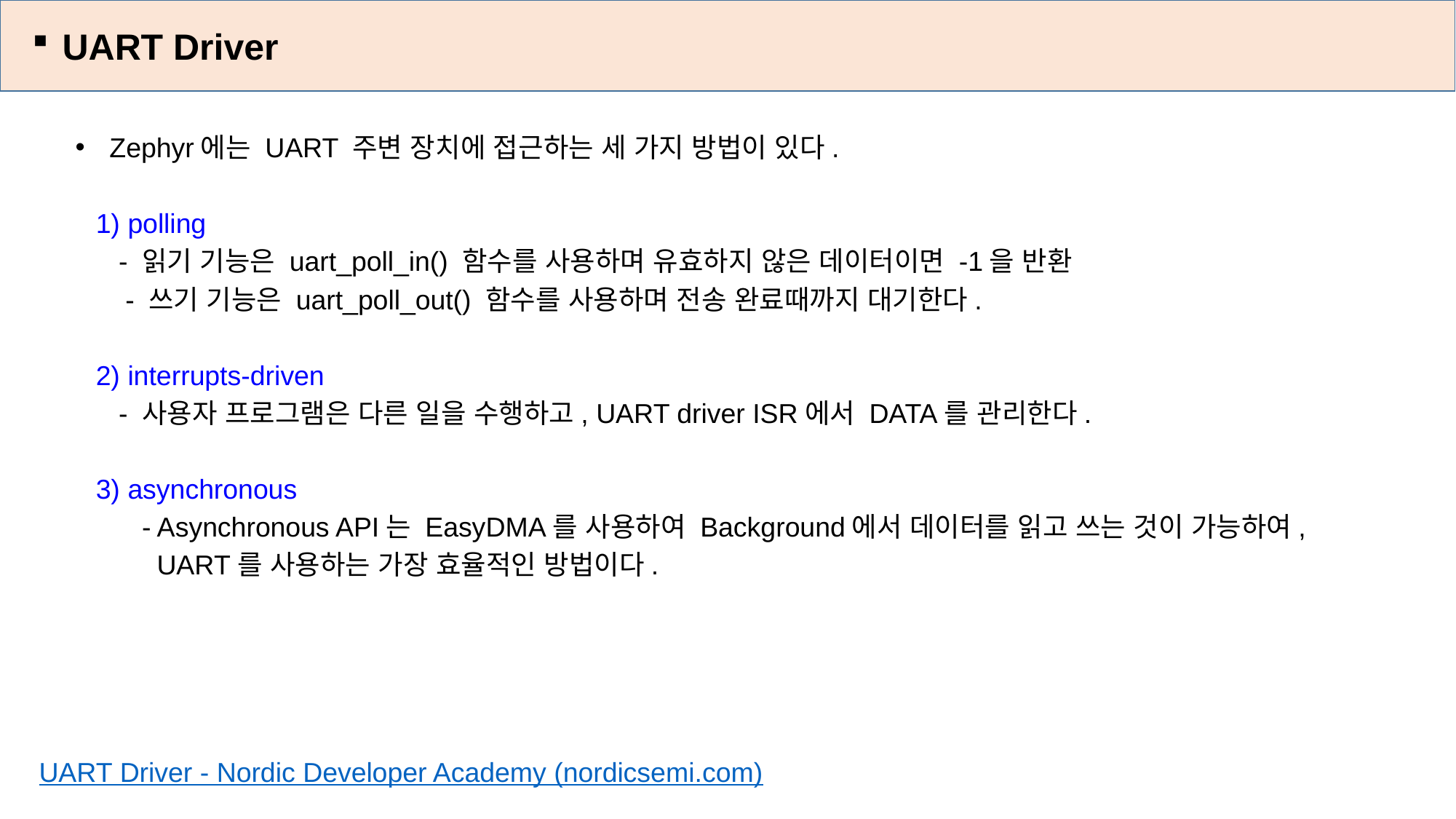

UART Driver
Zephyr에는 UART 주변 장치에 접근하는 세 가지 방법이 있다.
1) polling
   - 읽기 기능은 uart_poll_in() 함수를 사용하며 유효하지 않은 데이터이면 -1을 반환
   - 쓰기 기능은 uart_poll_out() 함수를 사용하며 전송 완료때까지 대기한다.
2) interrupts-driven
   - 사용자 프로그램은 다른 일을 수행하고, UART driver ISR에서 DATA를 관리한다.
3) asynchronous
      - Asynchronous API는 EasyDMA를 사용하여 Background에서 데이터를 읽고 쓰는 것이 가능하여,
        UART를 사용하는 가장 효율적인 방법이다.
UART Driver - Nordic Developer Academy (nordicsemi.com)